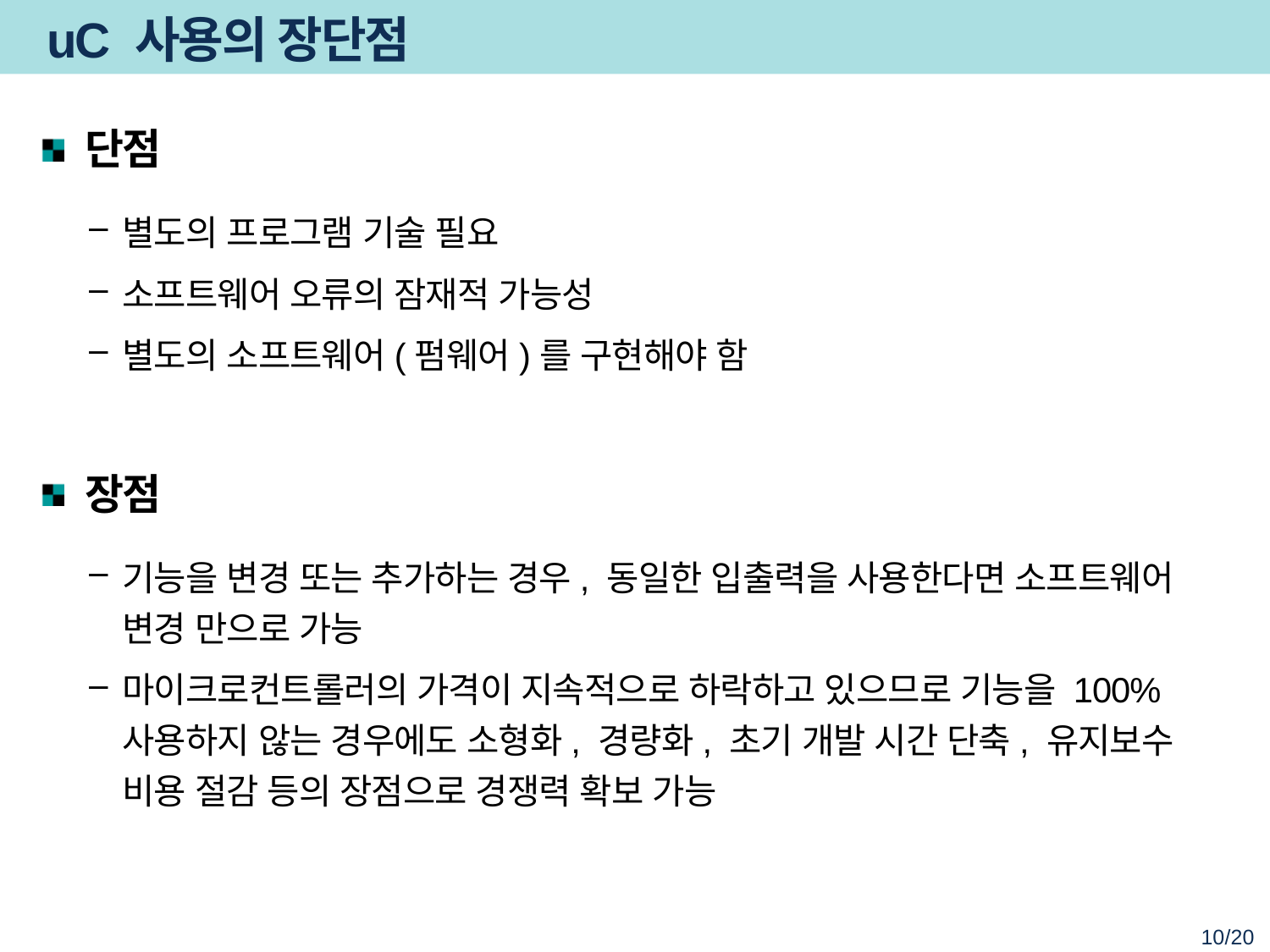

# uC 사용의 장단점
단점
별도의 프로그램 기술 필요
소프트웨어 오류의 잠재적 가능성
별도의 소프트웨어(펌웨어)를 구현해야 함
장점
기능을 변경 또는 추가하는 경우, 동일한 입출력을 사용한다면 소프트웨어 변경 만으로 가능
마이크로컨트롤러의 가격이 지속적으로 하락하고 있으므로 기능을 100% 사용하지 않는 경우에도 소형화, 경량화, 초기 개발 시간 단축, 유지보수 비용 절감 등의 장점으로 경쟁력 확보 가능